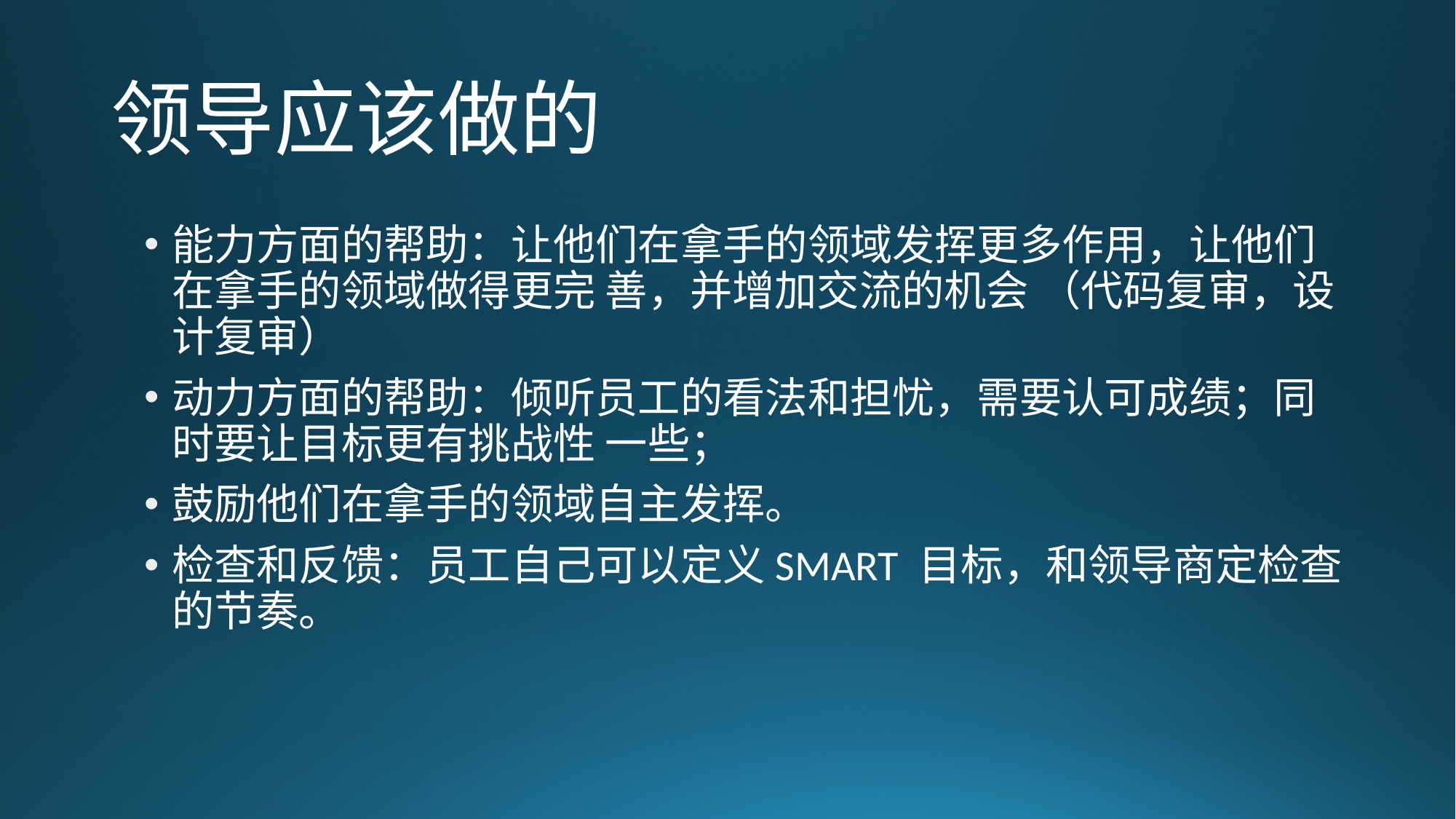

# 领导应该做的
能力方面的帮助：让他们在拿手的领域发挥更多作用，让他们在拿手的领域做得更完 善，并增加交流的机会 （代码复审，设计复审）
动力方面的帮助：倾听员工的看法和担忧，需要认可成绩；同时要让目标更有挑战性 一些；
鼓励他们在拿手的领域自主发挥。
检查和反馈：员工自己可以定义SMART 目标，和领导商定检查的节奏。